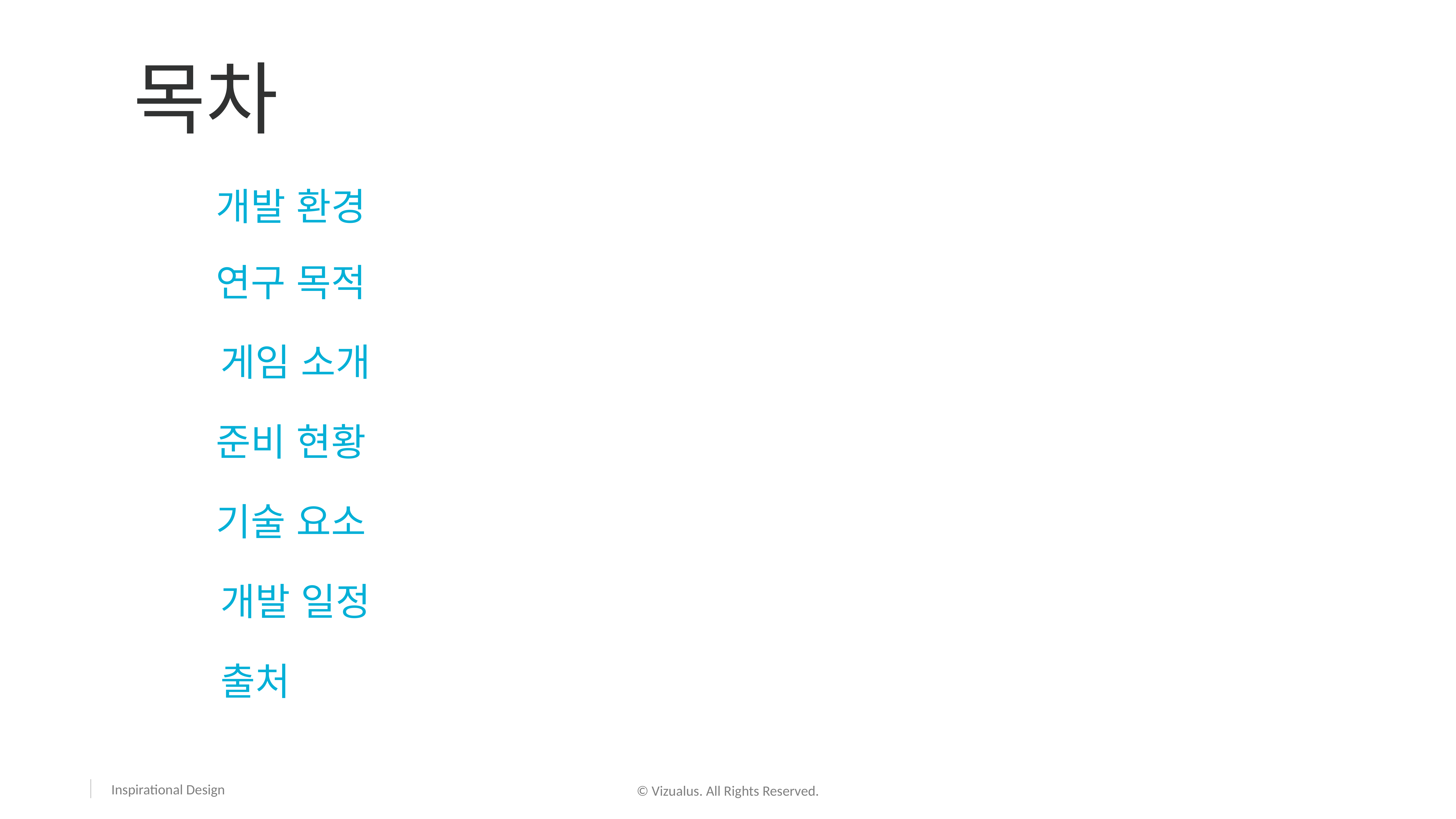

목차
개발 환경
연구 목적
게임 소개
준비 현황
기술 요소
개발 일정
출처
222
© Vizualus. All Rights Reserved.